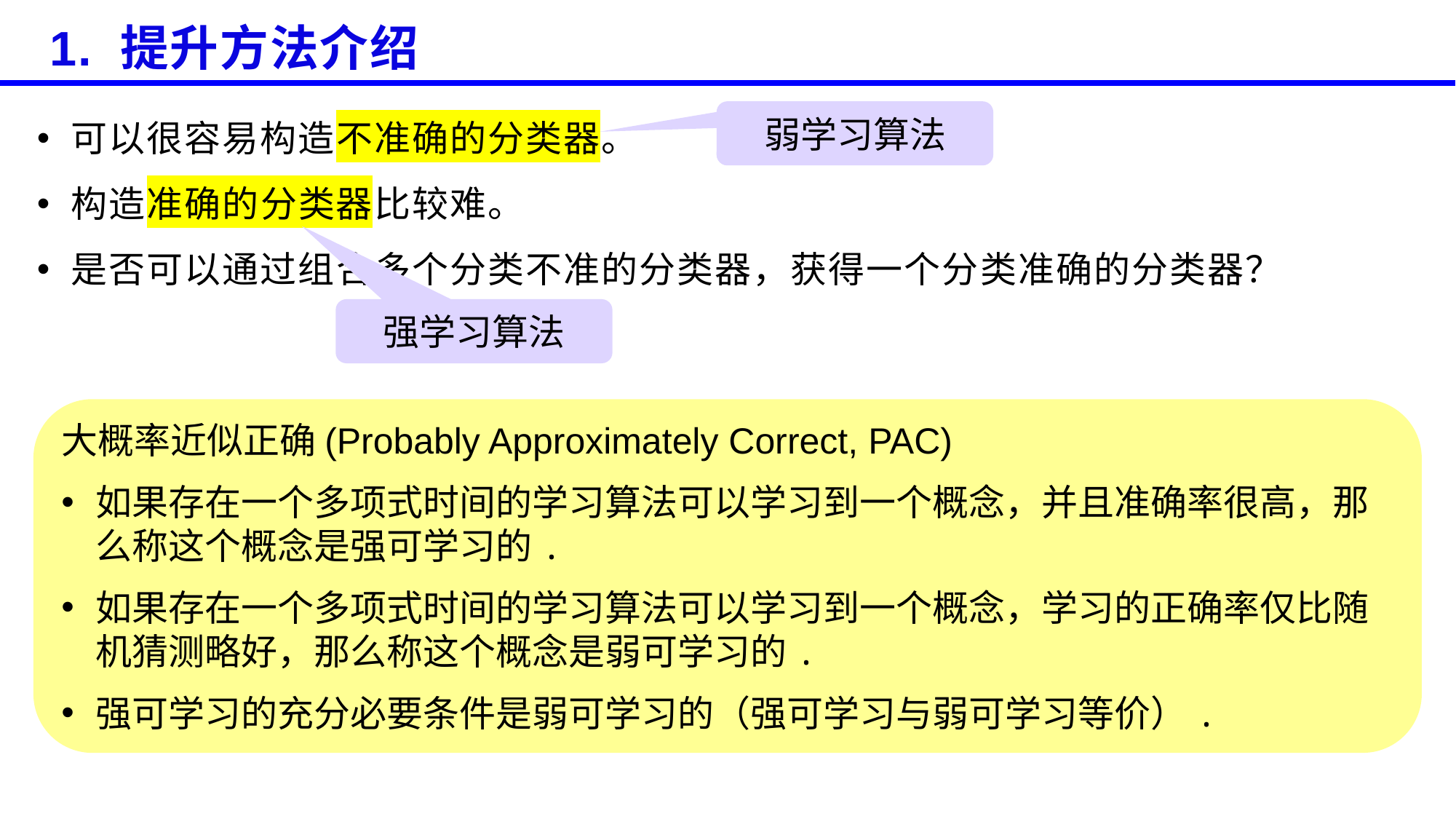

1. 提升方法介绍
弱学习算法
可以很容易构造不准确的分类器。
构造准确的分类器比较难。
是否可以通过组合多个分类不准的分类器，获得一个分类准确的分类器？
强学习算法
大概率近似正确(Probably Approximately Correct, PAC)
如果存在一个多项式时间的学习算法可以学习到一个概念，并且准确率很高，那么称这个概念是强可学习的.
如果存在一个多项式时间的学习算法可以学习到一个概念，学习的正确率仅比随机猜测略好，那么称这个概念是弱可学习的.
强可学习的充分必要条件是弱可学习的（强可学习与弱可学习等价）.